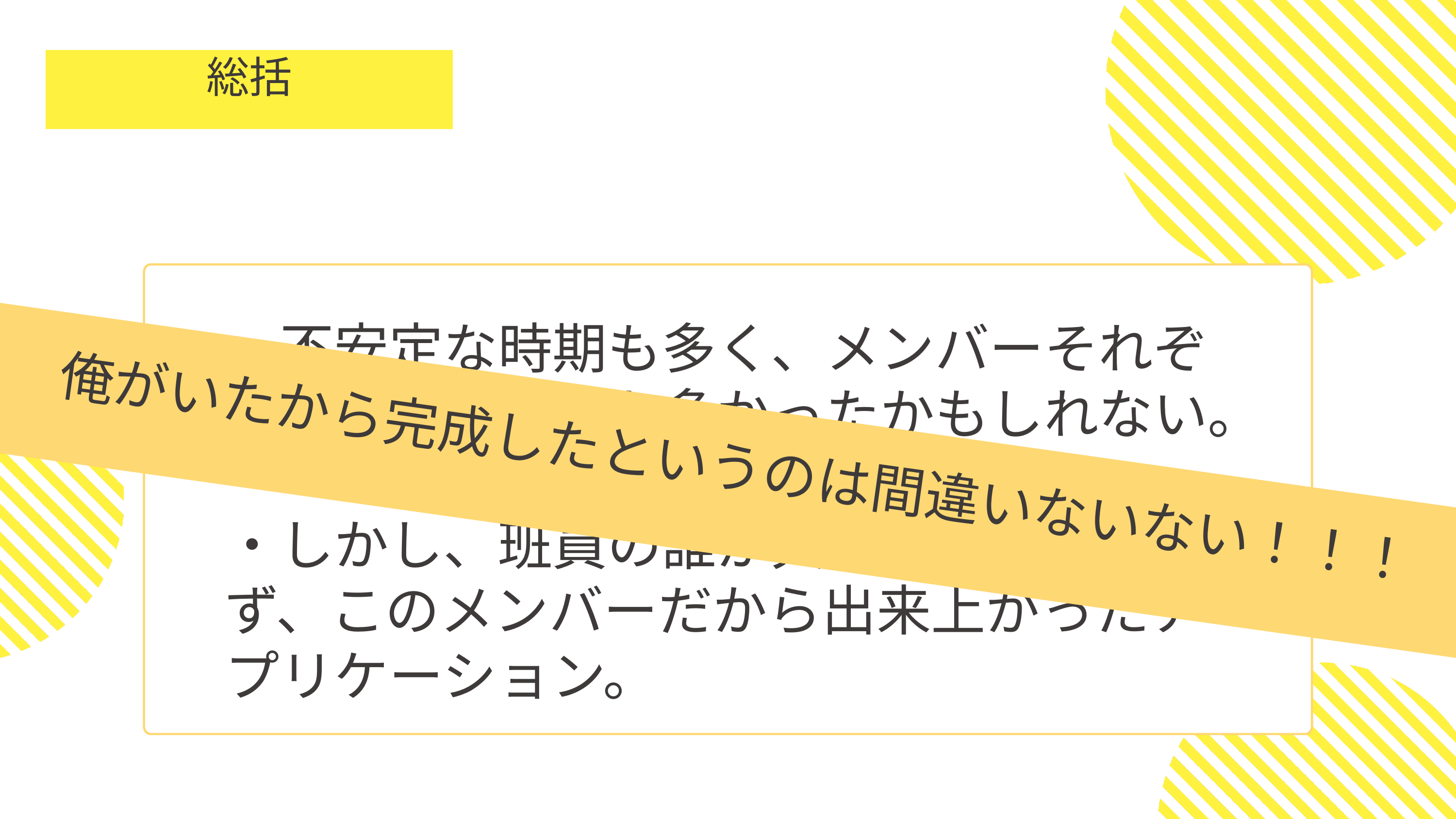

福利厚生
総括

・不安定な時期も多く、メンバーそれぞれが苦しむことも多かったかもしれない。

・しかし、班員の誰が欠けても成り立たず、このメンバーだから出来上がったアプリケーション。

俺がいたから完成したというのは間違いないない！！！